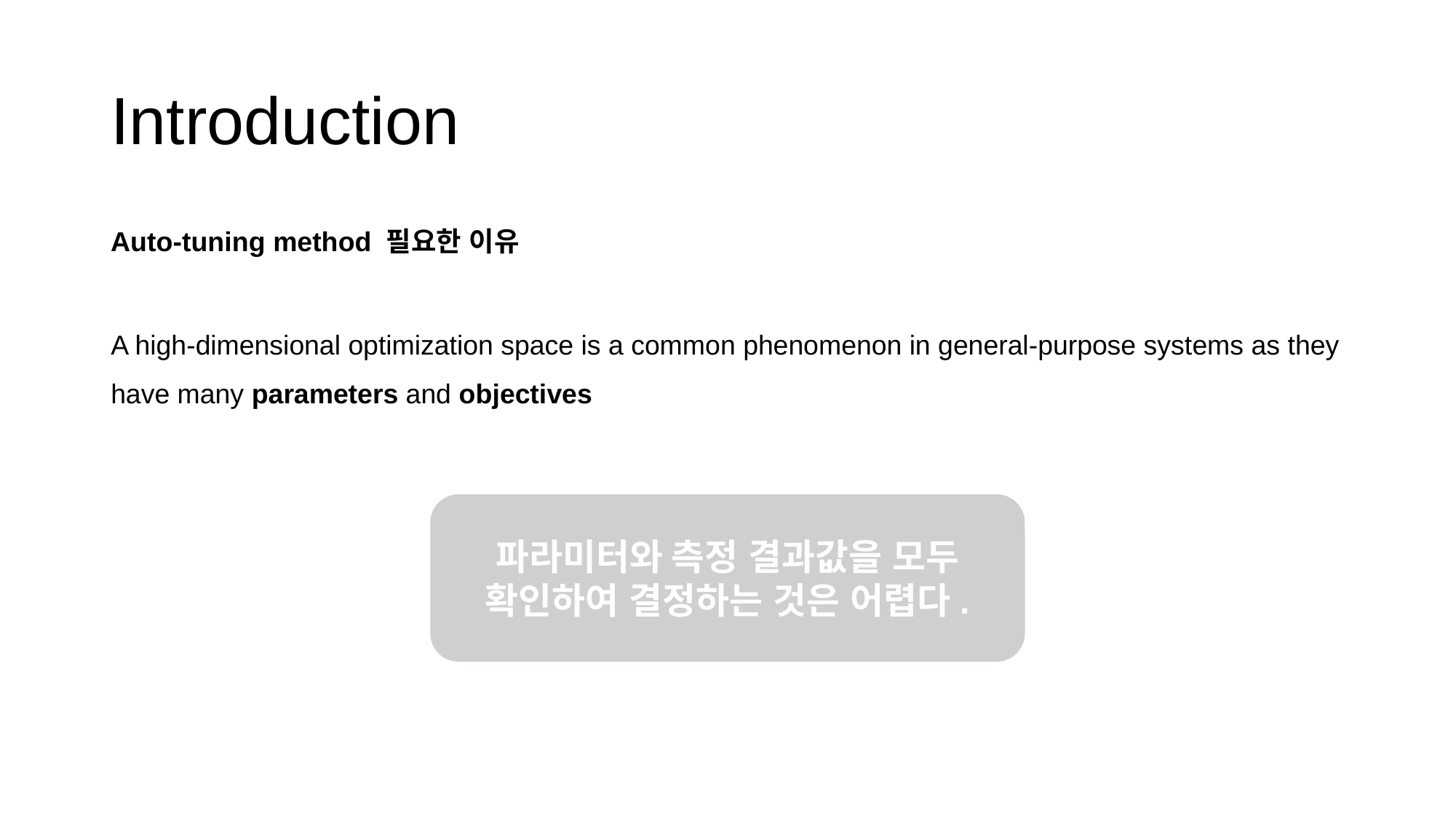

# Introduction
Auto-tuning method 필요한 이유
A high-dimensional optimization space is a common phenomenon in general-purpose systems as they have many parameters and objectives
파라미터와 측정 결과값을 모두 확인하여 결정하는 것은 어렵다.